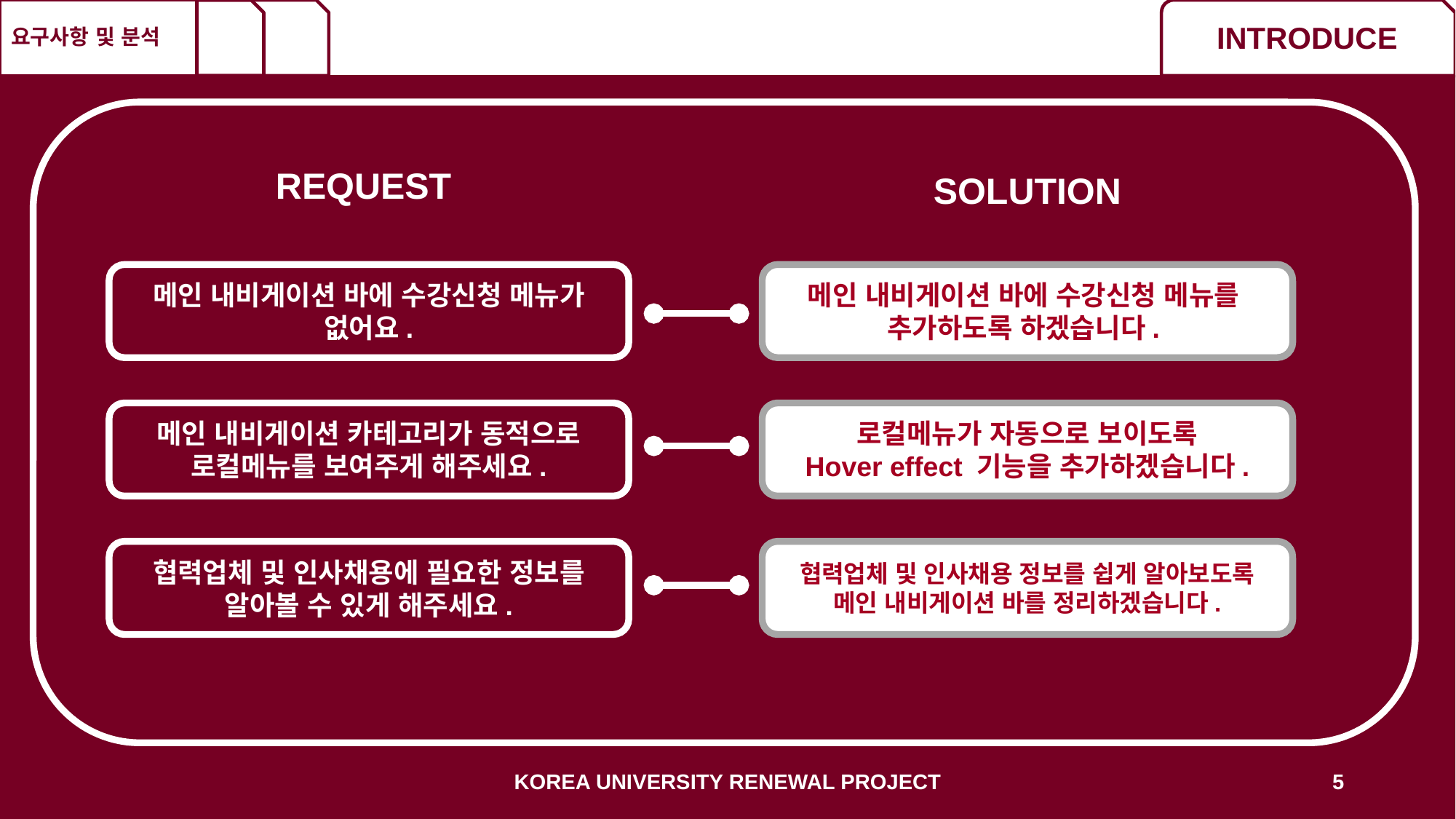

# 요구사항 및 분석
REQUEST
SOLUTION
메인 내비게이션 바에 수강신청 메뉴가
없어요.
메인 내비게이션 바에 수강신청 메뉴를
추가하도록 하겠습니다.
메인 내비게이션 카테고리가 동적으로 로컬메뉴를 보여주게 해주세요.
로컬메뉴가 자동으로 보이도록
Hover effect 기능을 추가하겠습니다.
협력업체 및 인사채용에 필요한 정보를 알아볼 수 있게 해주세요.
협력업체 및 인사채용 정보를 쉽게 알아보도록 메인 내비게이션 바를 정리하겠습니다.
KOREA UNIVERSITY RENEWAL PROJECT
5